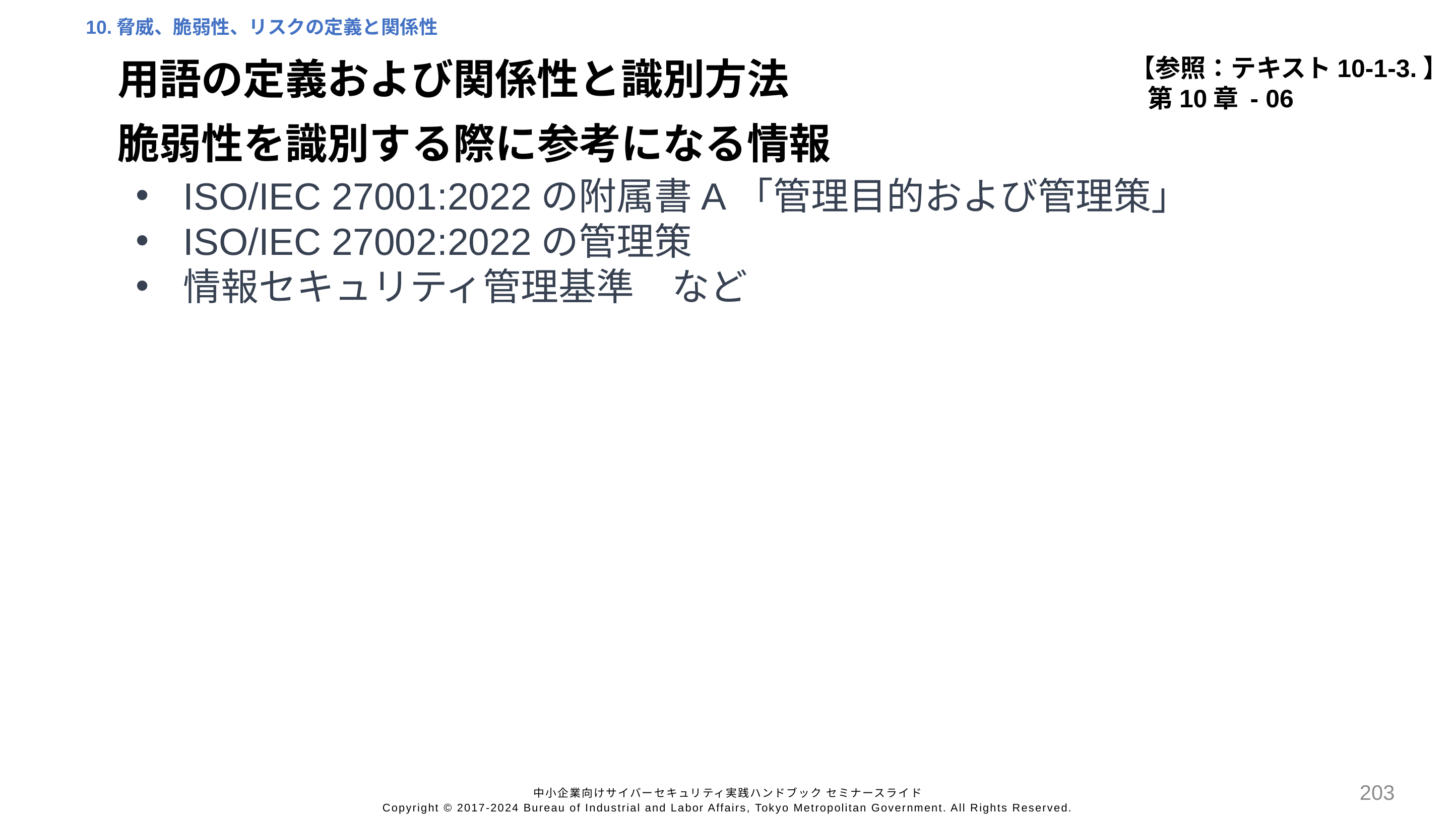

10.脅威、脆弱性、リスクの定義と関係性
【参照：テキスト10-1-3.】
第10章 - 06
用語の定義および関係性と識別方法
脆弱性を識別する際に参考になる情報
ISO/IEC 27001:2022の附属書A「管理目的および管理策」
ISO/IEC 27002:2022の管理策
情報セキュリティ管理基準　など
203